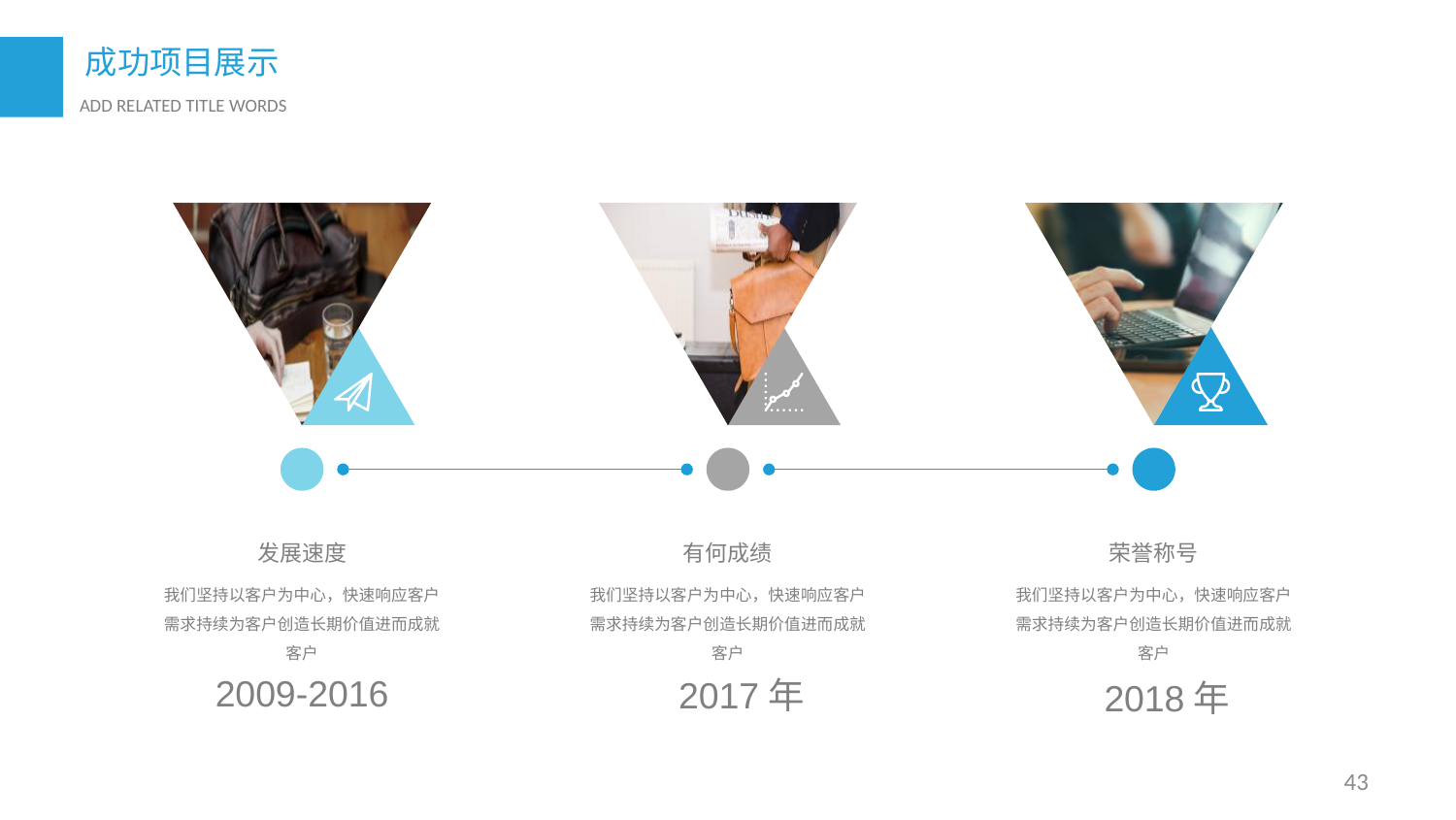

发展速度
我们坚持以客户为中心，快速响应客户需求持续为客户创造长期价值进而成就客户
2009-2016
荣誉称号
我们坚持以客户为中心，快速响应客户需求持续为客户创造长期价值进而成就客户
2018年
有何成绩
我们坚持以客户为中心，快速响应客户需求持续为客户创造长期价值进而成就客户
2017年
43